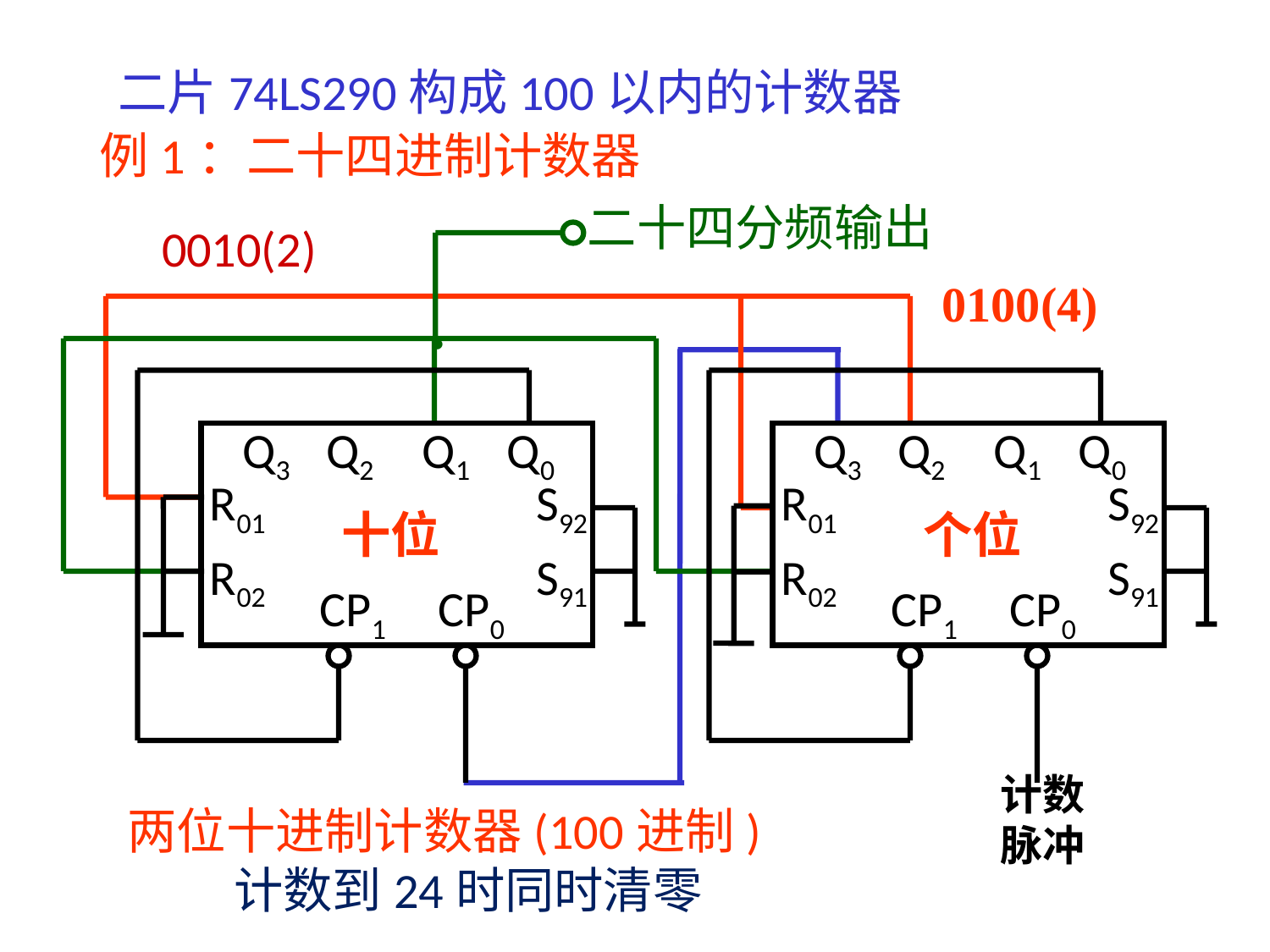

二片74LS290构成100以内的计数器
例1：二十四进制计数器
二十四分频输出

0010(2)
.

0100(4)

Q3
Q2
Q1
Q0

R01
S92

R02
S91
CP1
CP0

Q3
Q2
Q1
Q0

R01
S92

R02
S91
CP1
CP0

计数脉冲

十位
个位

两位十进制计数器(100进制)
计数到24时同时清零